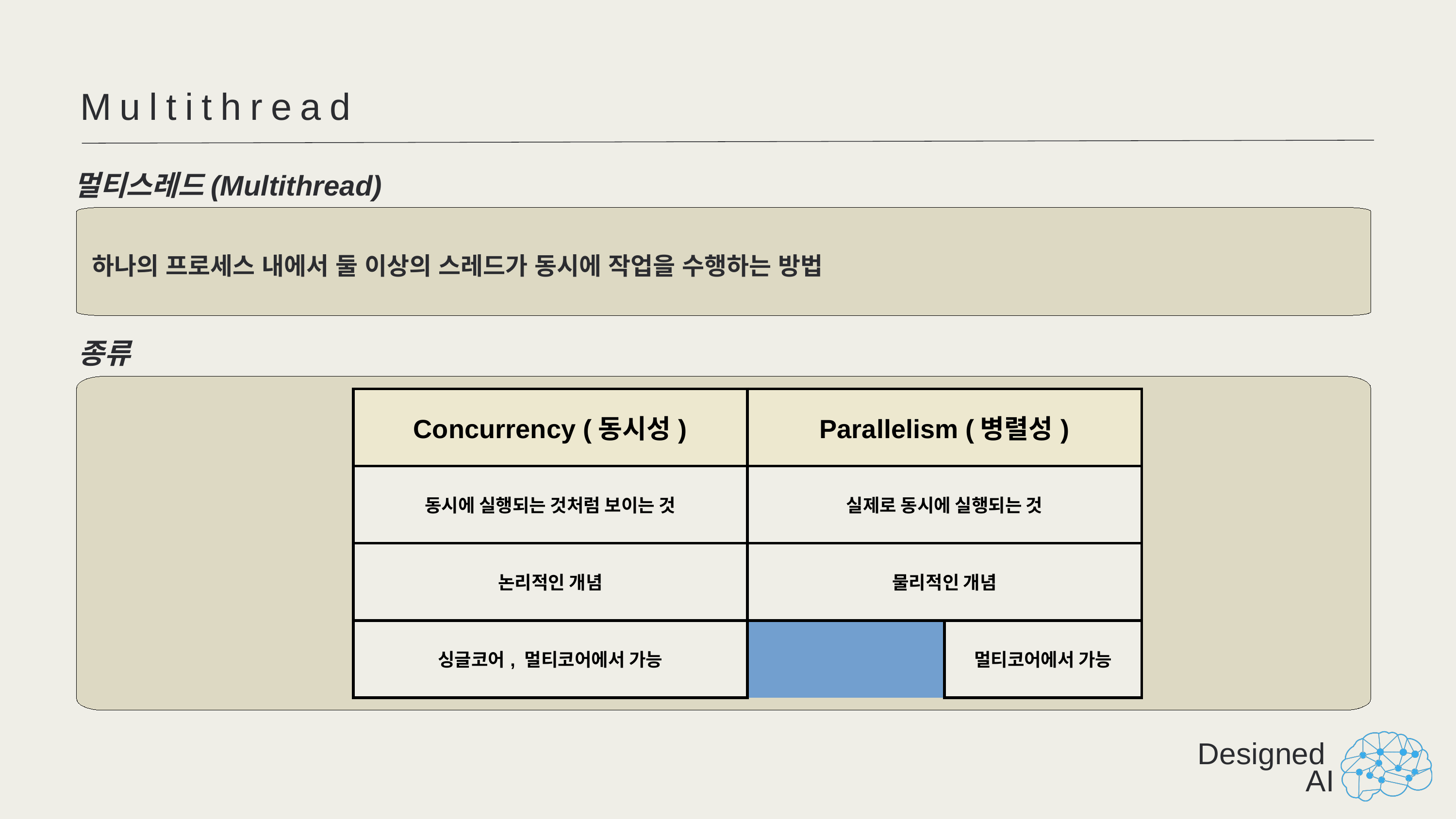

Multithread

멀티스레드(Multithread)

하나의 프로세스 내에서 둘 이상의 스레드가 동시에 작업을 수행하는 방법

종류

| Concurrency (동시성) | Concurrency (동시성) | Parallelism (병렬성) | Parallelism (병렬성) |
| --- | --- | --- | --- |
| 동시에 실행되는 것처럼 보이는 것 | 동시에 실행되는 것처럼 보이는 것 | 실제로 동시에 실행되는 것 | 실제로 동시에 실행되는 것 |
| 논리적인 개념 | 논리적인 개념 | 물리적인 개념 | 물리적인 개념 |
| 싱글코어, 멀티코어에서 가능 | 싱글코어, 멀티코어에서 가능 | 멀티코어에서 가능 | 멀티코어에서 가능 |

Designed
AI